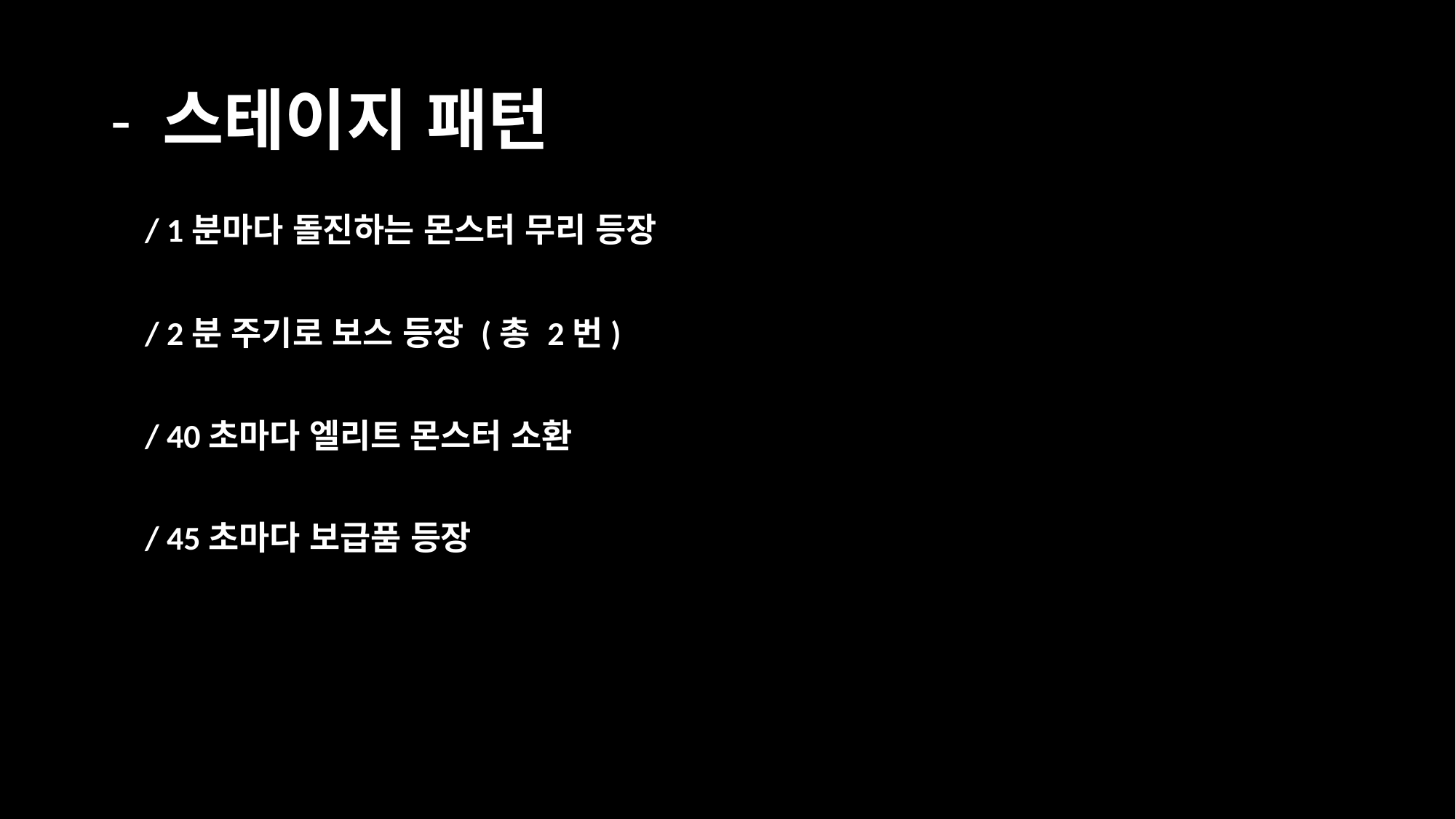

# - 스테이지 패턴
/ 1분마다 돌진하는 몬스터 무리 등장
/ 2분 주기로 보스 등장 (총 2번)
/ 40초마다 엘리트 몬스터 소환
/ 45초마다 보급품 등장